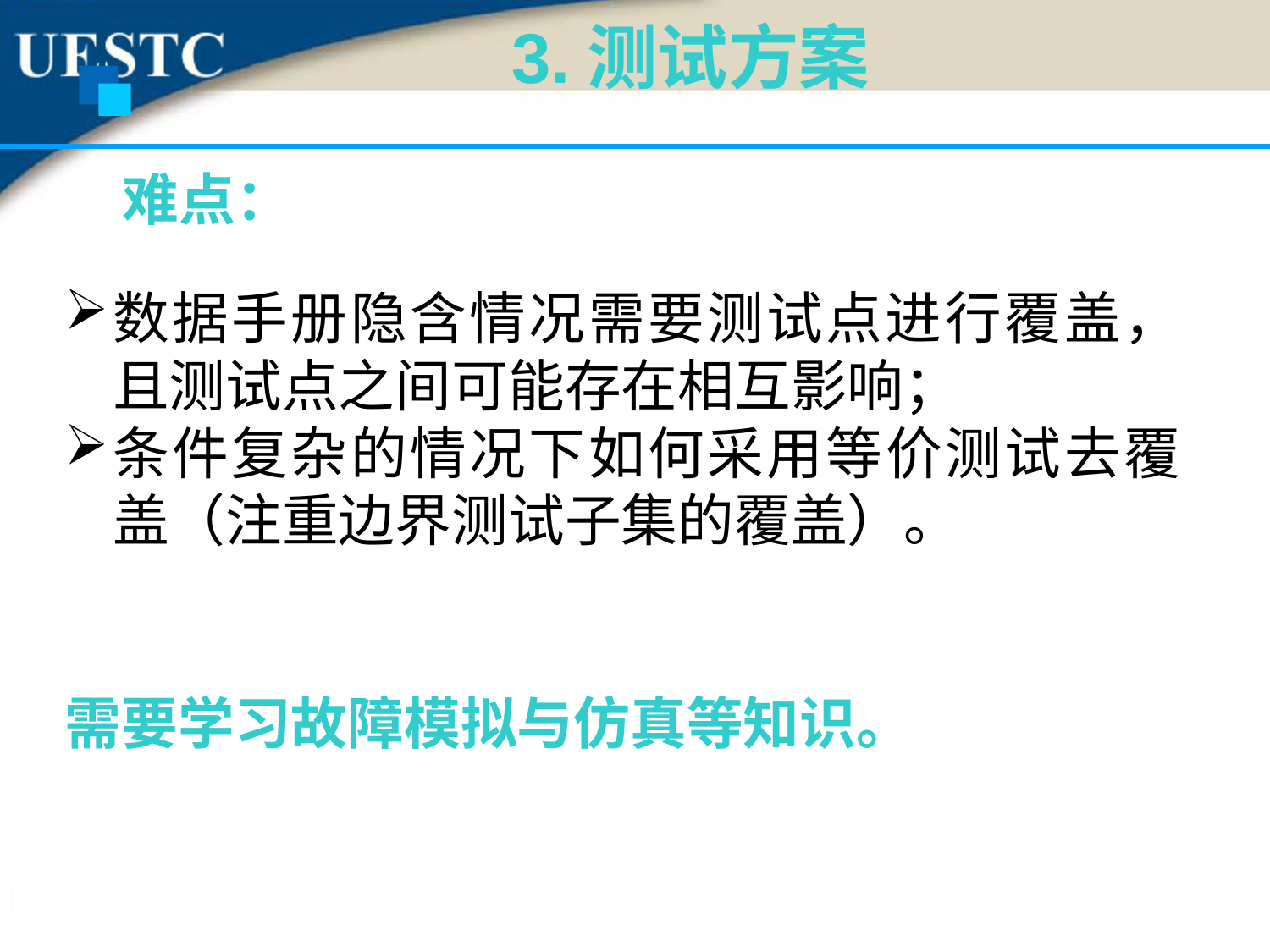

3.测试方案

     难点：

数据手册隐含情况需要测试点进行覆盖，且测试点之间可能存在相互影响；
条件复杂的情况下如何采用等价测试去覆盖（注重边界测试子集的覆盖）。

需要学习故障模拟与仿真等知识。